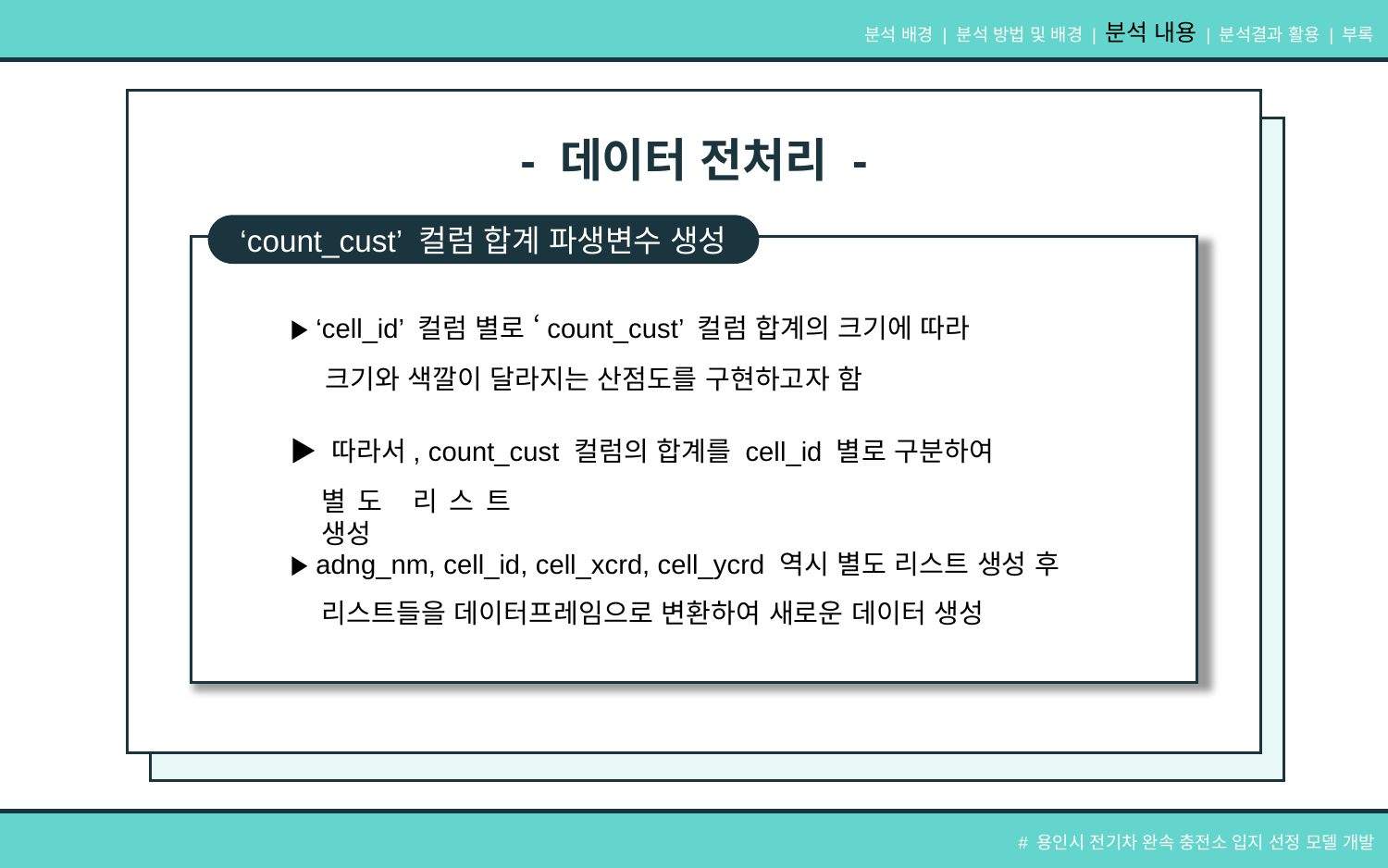

분석 배경 | 분석 방법 및 배경 | 분석 내용 | 분석결과 활용 | 부록
파생변수로 생성
- 데이터 전처리 -

‘count_cust’ 컬럼 합계 파생변수 생성

▶ ‘cell_id’ 컬럼 별로 ‘count_cust’ 컬럼 합계의 크기에 따라
▶ 따라서, count_cust 컬럼의 합계를 cell_id 별로 구분하여
별도 리스트 생성
▶ adng_nm, cell_id, cell_xcrd, cell_ycrd 역시 별도 리스트 생성 후
리스트들을 데이터프레임으로 변환하여 새로운 데이터 생성
크기와 색깔이 달라지는 산점도를 구현하고자 함

# 용인시 전기차 완속 충전소 입지 선정 모델 개발